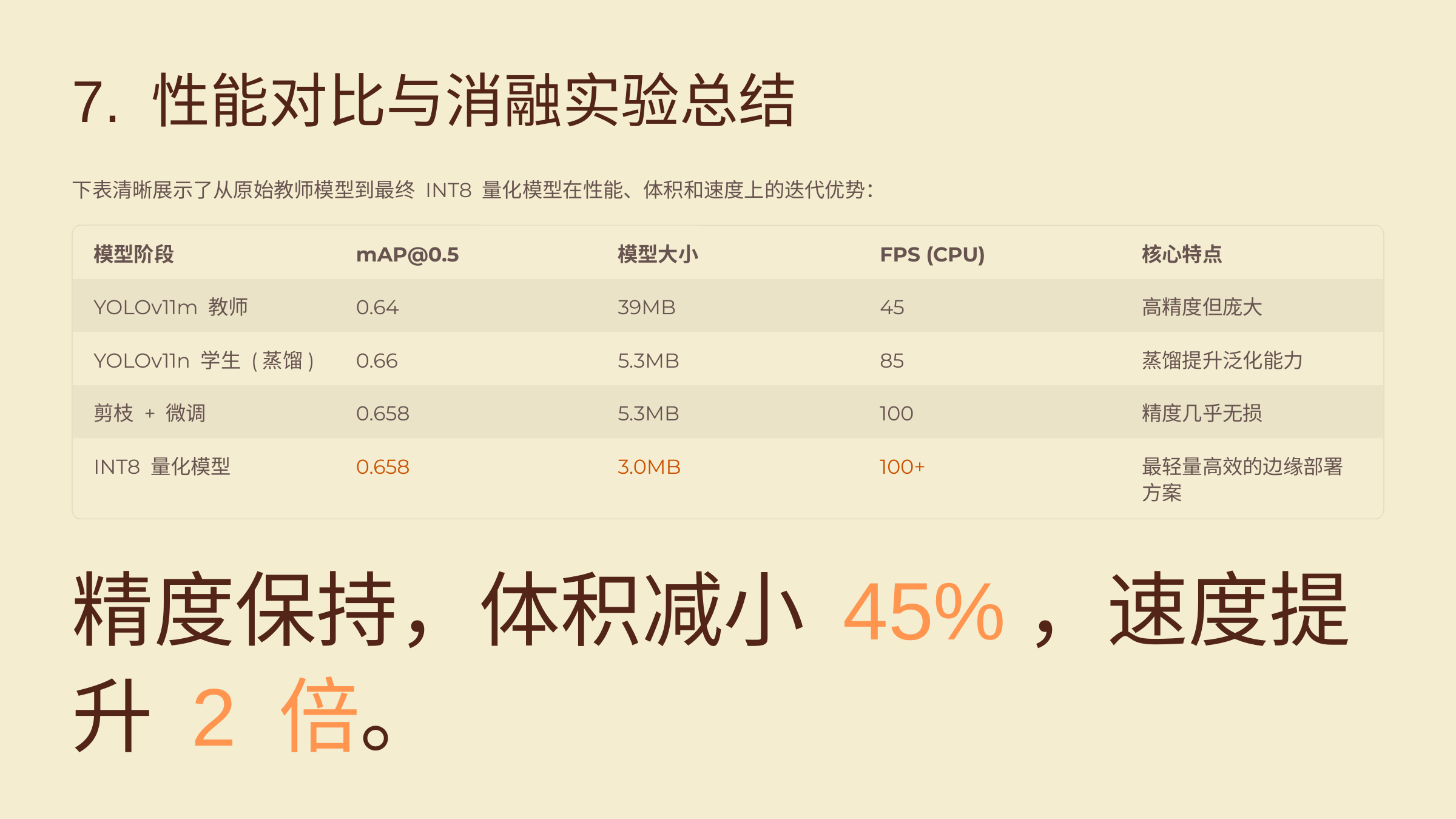

7. 性能对比与消融实验总结
下表清晰展示了从原始教师模型到最终 INT8 量化模型在性能、体积和速度上的迭代优势：

模型阶段
mAP@0.5
模型大小
FPS (CPU)
核心特点

YOLOv11m 教师
0.64
39MB
45
高精度但庞大

YOLOv11n 学生 (蒸馏)
0.66
5.3MB
85
蒸馏提升泛化能力

剪枝 + 微调
0.658
5.3MB
100
精度几乎无损

INT8 量化模型
0.658
3.0MB
100+
最轻量高效的边缘部署方案
精度保持，体积减小 45%，速度提升 2 倍。